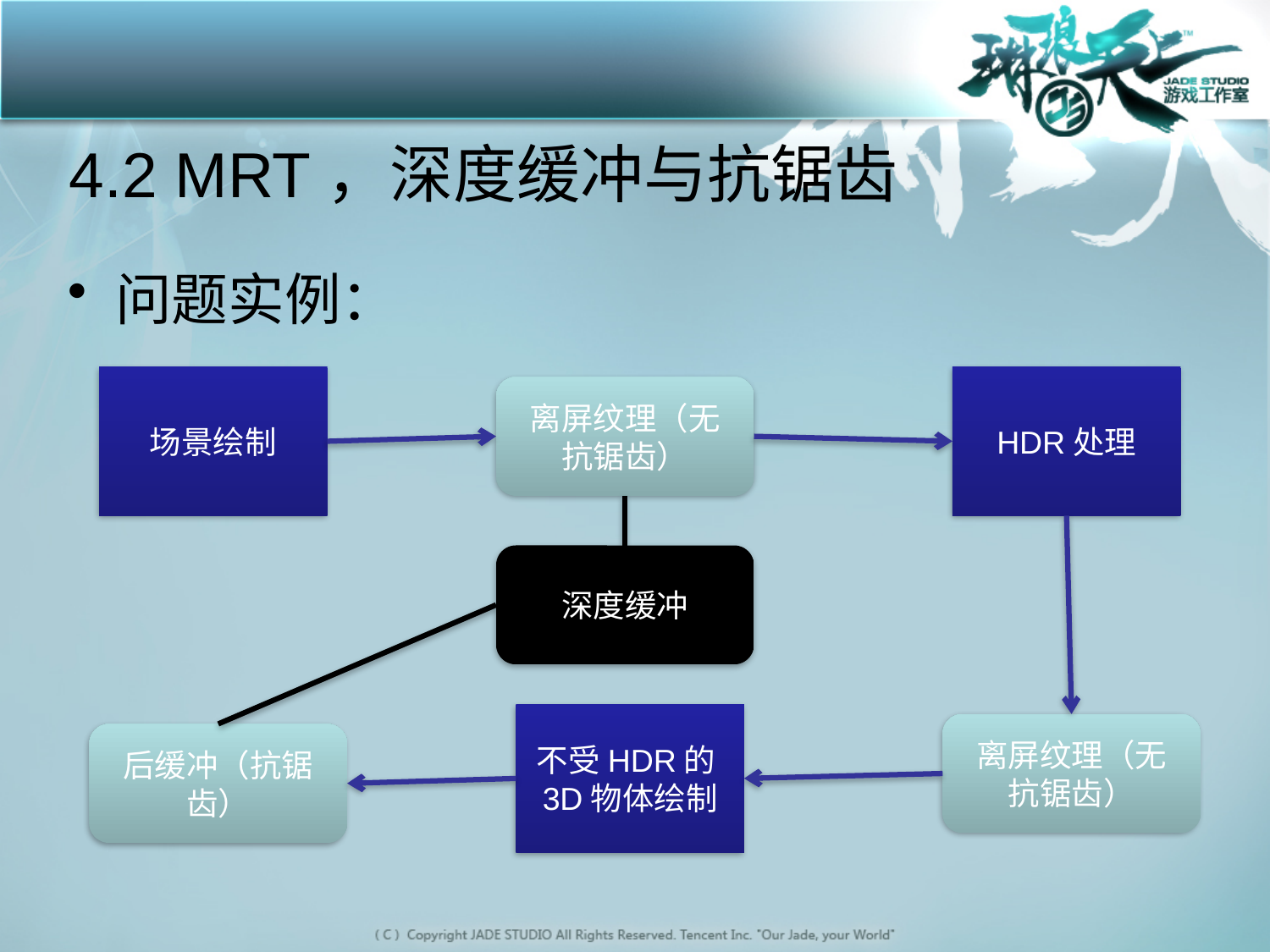

# 4.2 MRT，深度缓冲与抗锯齿
问题实例：

场景绘制
HDR处理
离屏纹理（无抗锯齿）
深度缓冲
不受HDR的3D物体绘制
离屏纹理（无抗锯齿）
后缓冲（抗锯齿）